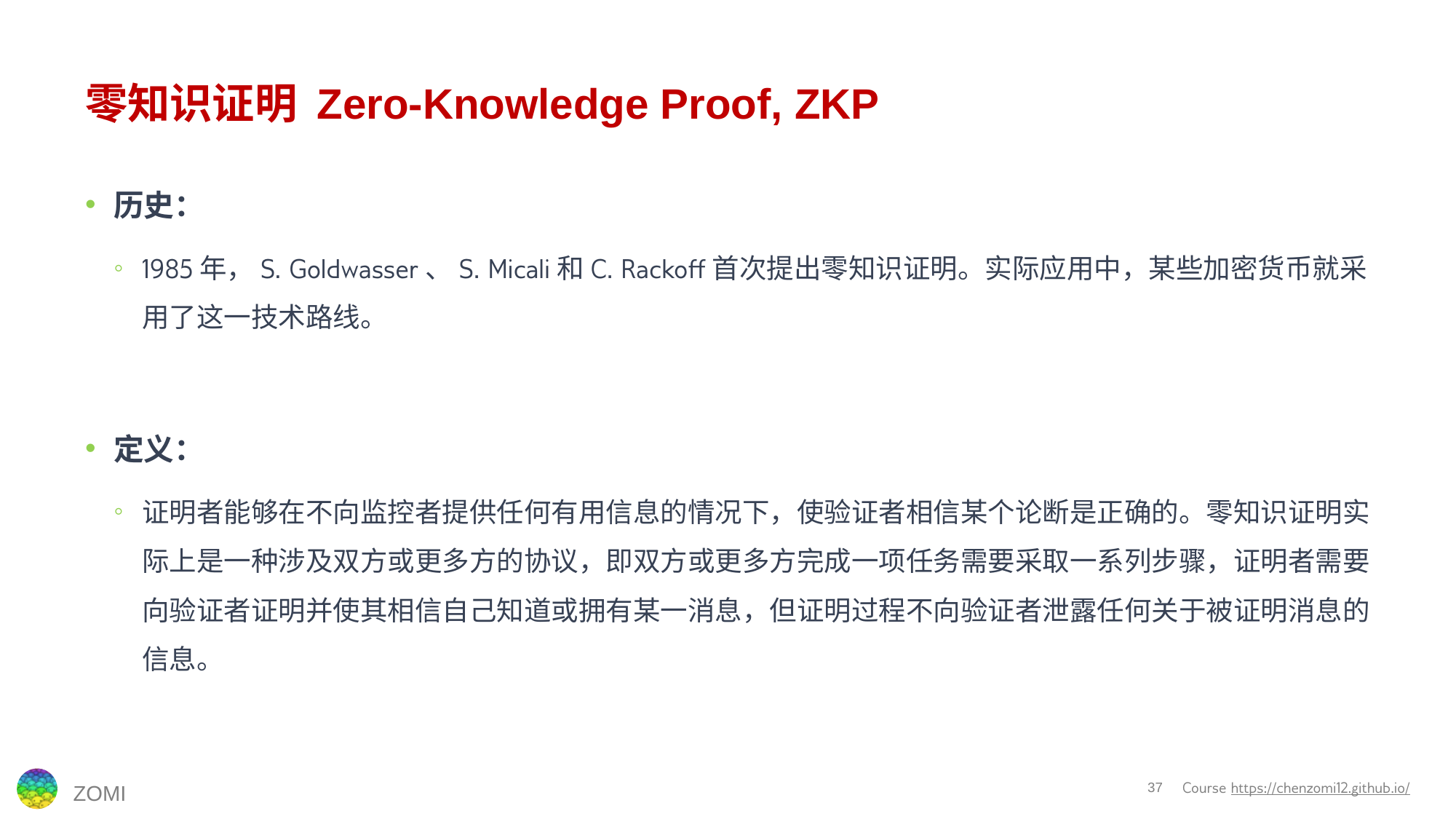

# 零知识证明 Zero-Knowledge Proof, ZKP
历史：
1985年，S. Goldwasser、S. Micali和C. Rackoff首次提出零知识证明。实际应用中，某些加密货币就采用了这一技术路线。

定义：
证明者能够在不向监控者提供任何有用信息的情况下，使验证者相信某个论断是正确的。零知识证明实际上是一种涉及双方或更多方的协议，即双方或更多方完成一项任务需要采取一系列步骤，证明者需要向验证者证明并使其相信自己知道或拥有某一消息，但证明过程不向验证者泄露任何关于被证明消息的信息。